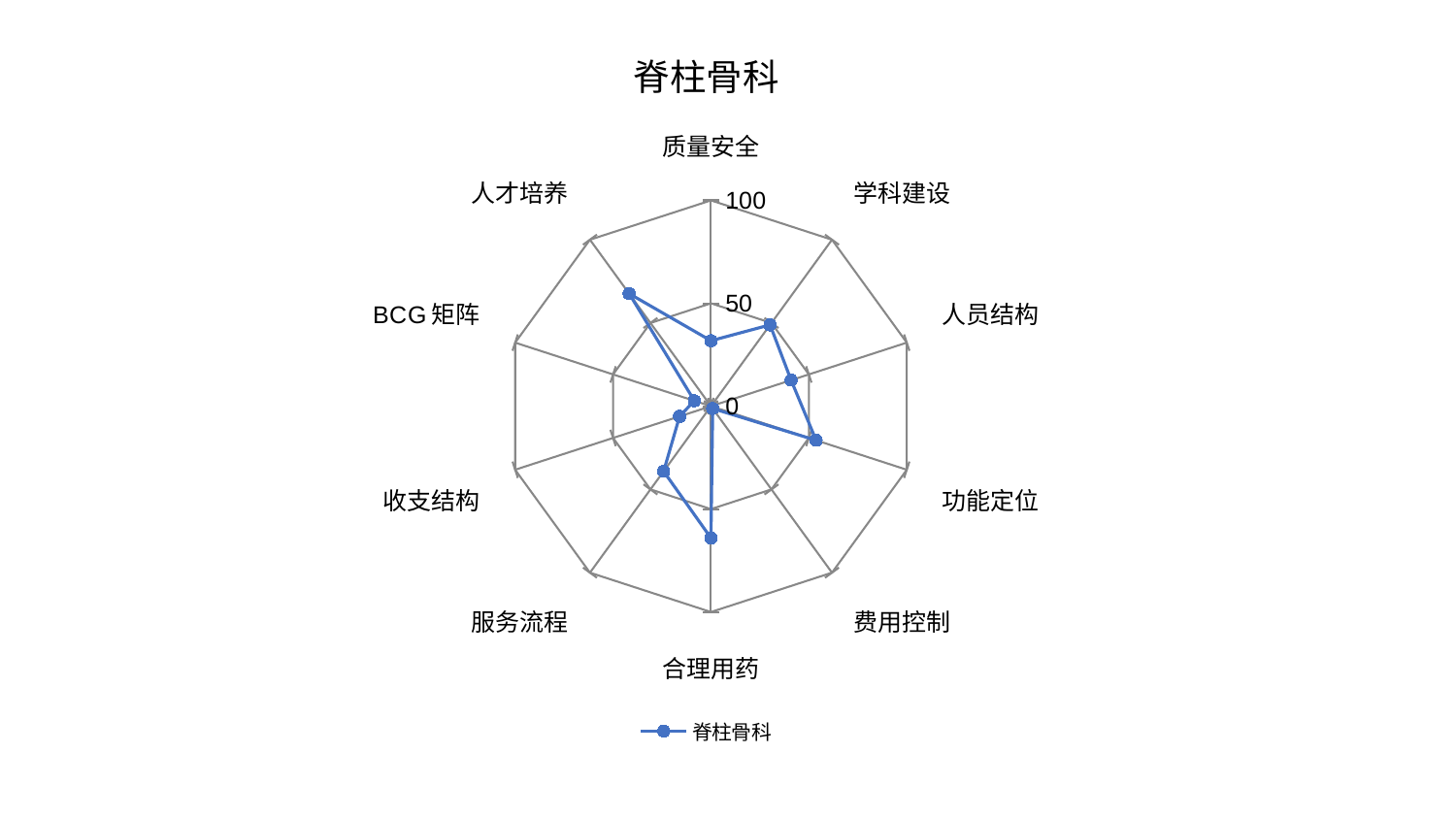

### Chart: 脊柱骨科

| Category | 脊柱骨科 |
|---|---|
| 质量安全 | 31.79802762586927 |
| 学科建设 | 48.832981401980916 |
| 人员结构 | 40.94773984817087 |
| 功能定位 | 53.68751635597413 |
| 费用控制 | 1.429511317463097 |
| 合理用药 | 64.07695150608272 |
| 服务流程 | 39.141768368086986 |
| 收支结构 | 16.035495341485856 |
| BCG矩阵 | 8.504320795077899 |
| 人才培养 | 67.60662708272875 |
155